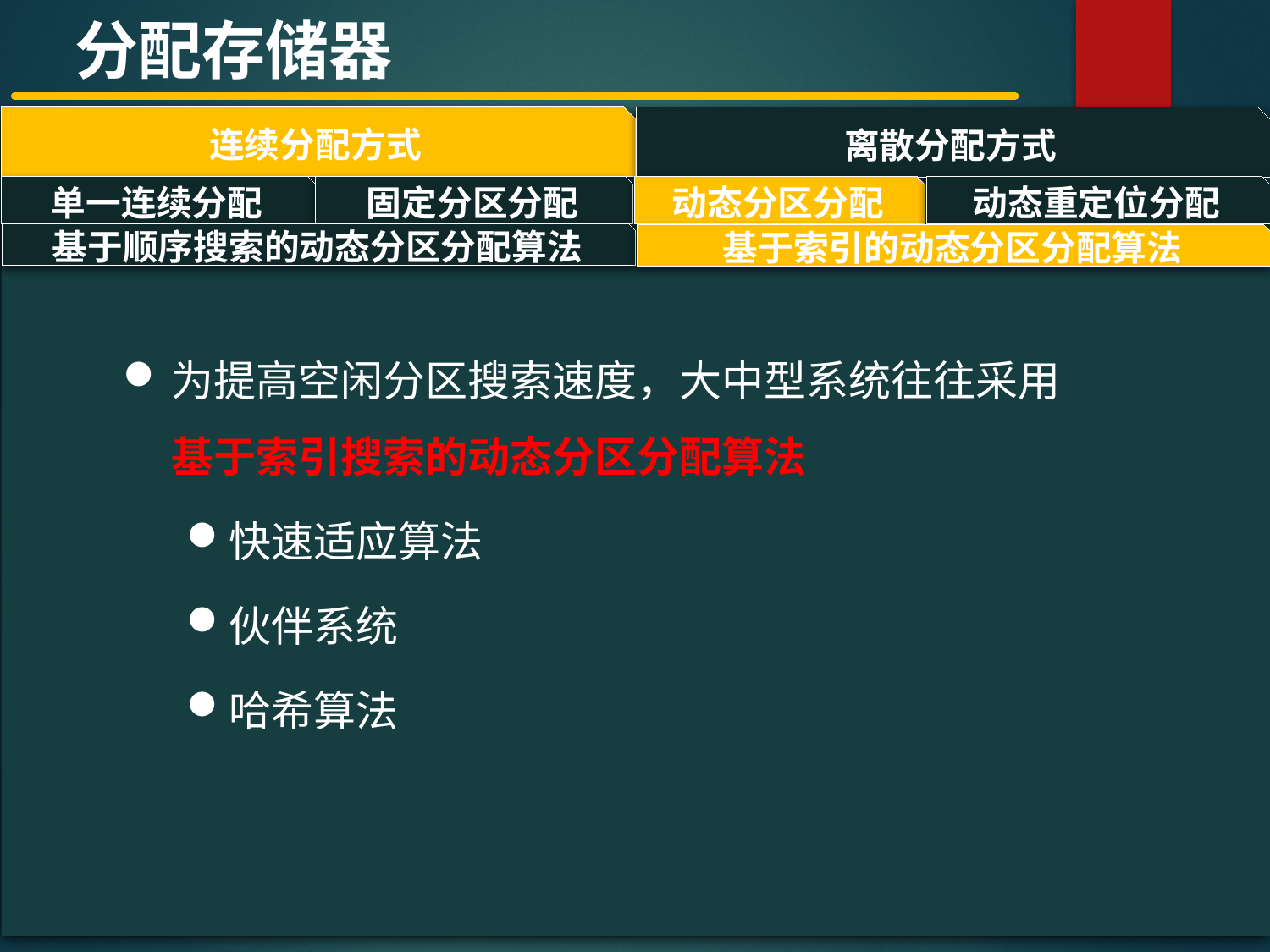

分配存储器
连续分配方式
离散分配方式
#
单一连续分配
固定分区分配
动态分区分配
动态重定位分配
基于顺序搜索的动态分区分配算法
基于索引的动态分区分配算法
为提高空闲分区搜索速度，大中型系统往往采用基于索引搜索的动态分区分配算法
快速适应算法
伙伴系统
哈希算法